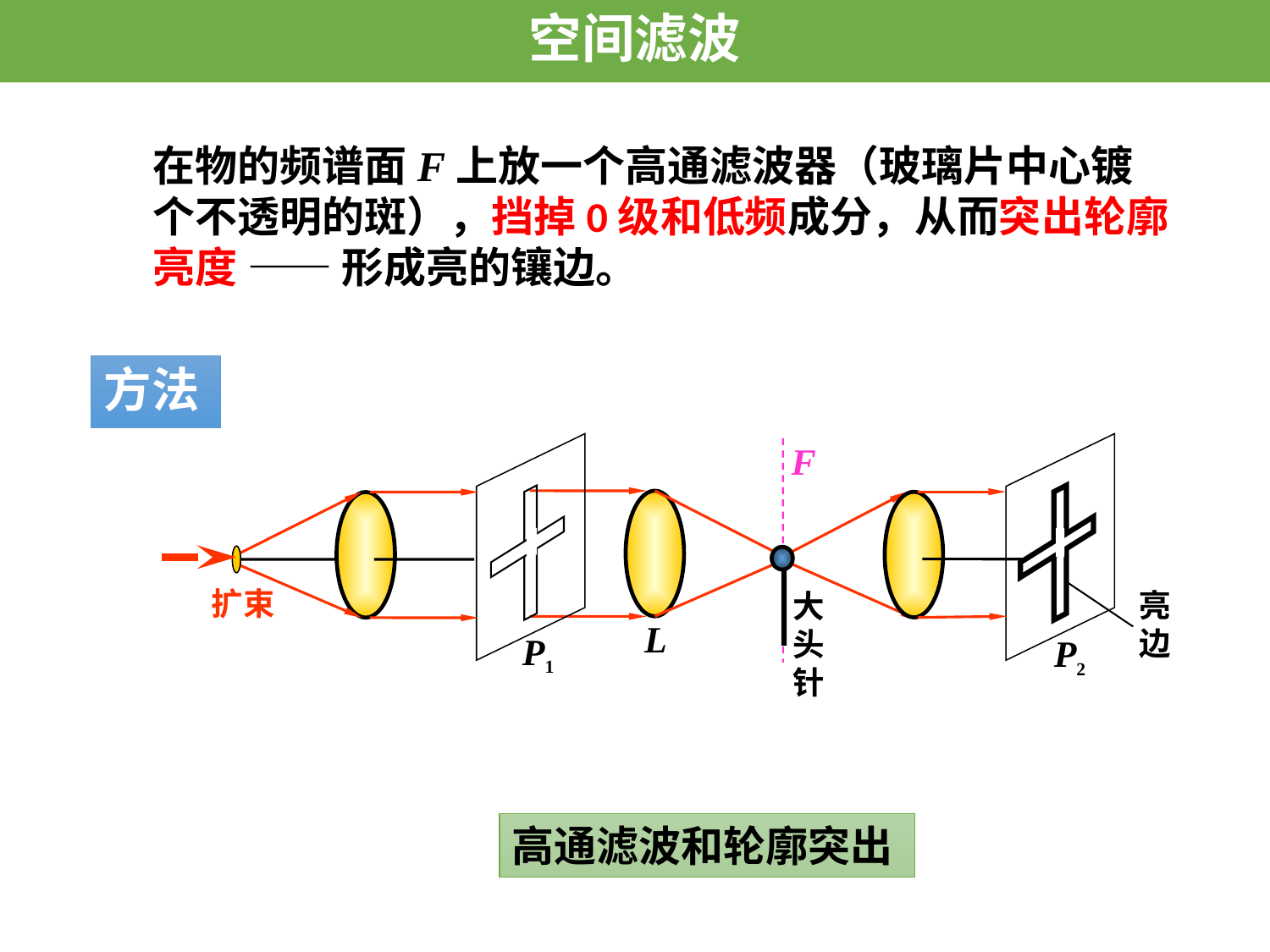

空间滤波
在物的频谱面F上放一个高通滤波器（玻璃片中心镀个不透明的斑），挡掉0级和低频成分，从而突出轮廓亮度 —— 形成亮的镶边。
# 方法
F

P1

P2

大头针

扩束
亮边

L

高通滤波和轮廓突出